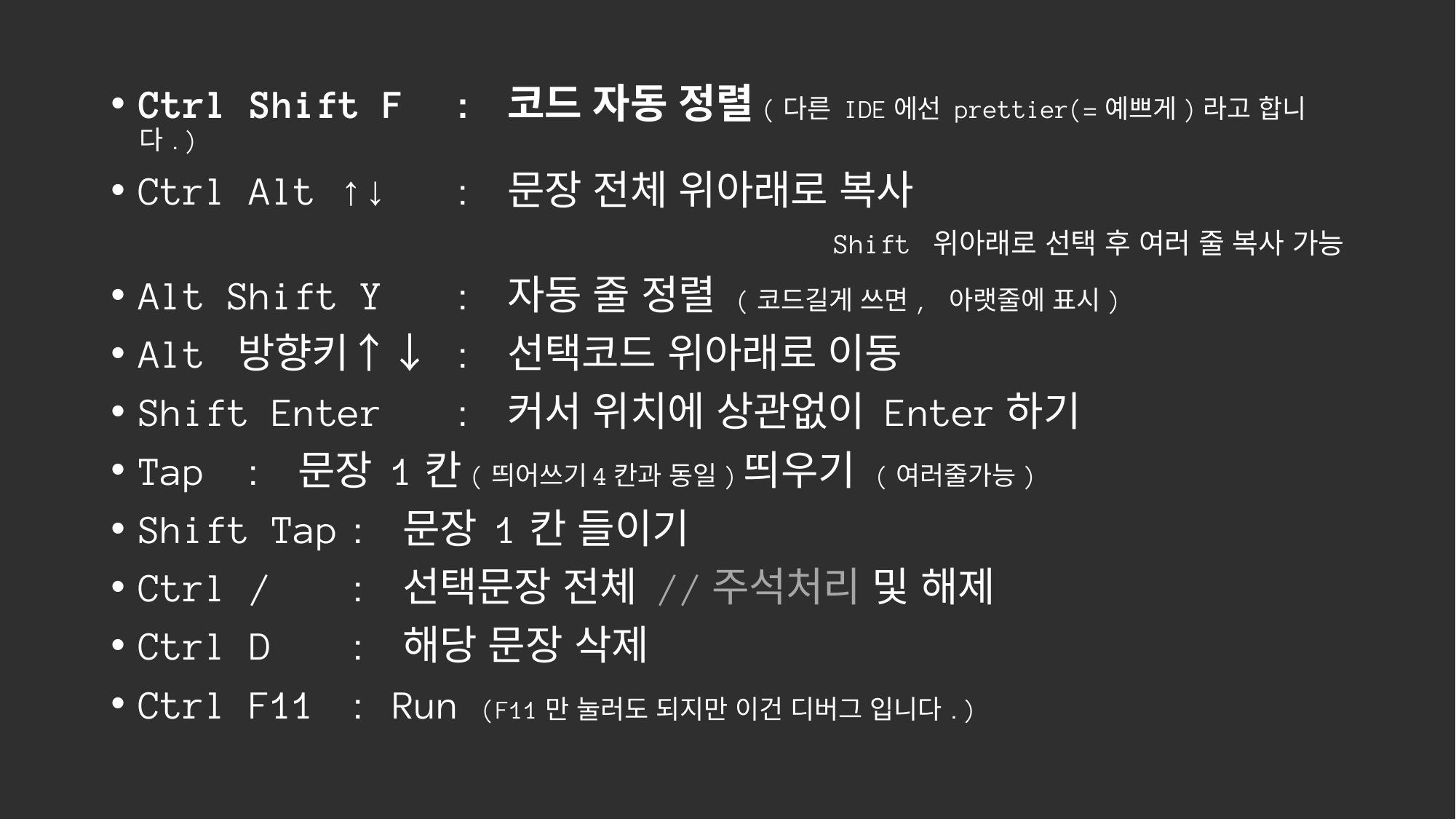

Ctrl Shift F	: 코드 자동 정렬(다른 IDE에선 prettier(=예쁘게)라고 합니다.)
Ctrl Alt ↑↓	: 문장 전체 위아래로 복사
 Shift 위아래로 선택 후 여러 줄 복사 가능
Alt Shift Y	: 자동 줄 정렬 (코드길게 쓰면, 아랫줄에 표시)
Alt 방향키↑↓	: 선택코드 위아래로 이동
Shift Enter	: 커서 위치에 상관없이 Enter하기
Tap			: 문장 1칸(띄어쓰기4칸과 동일)띄우기 (여러줄가능)
Shift Tap	: 문장 1칸 들이기
Ctrl /		: 선택문장 전체 //주석처리 및 해제
Ctrl D		: 해당 문장 삭제
Ctrl F11		: Run (F11만 눌러도 되지만 이건 디버그 입니다.)